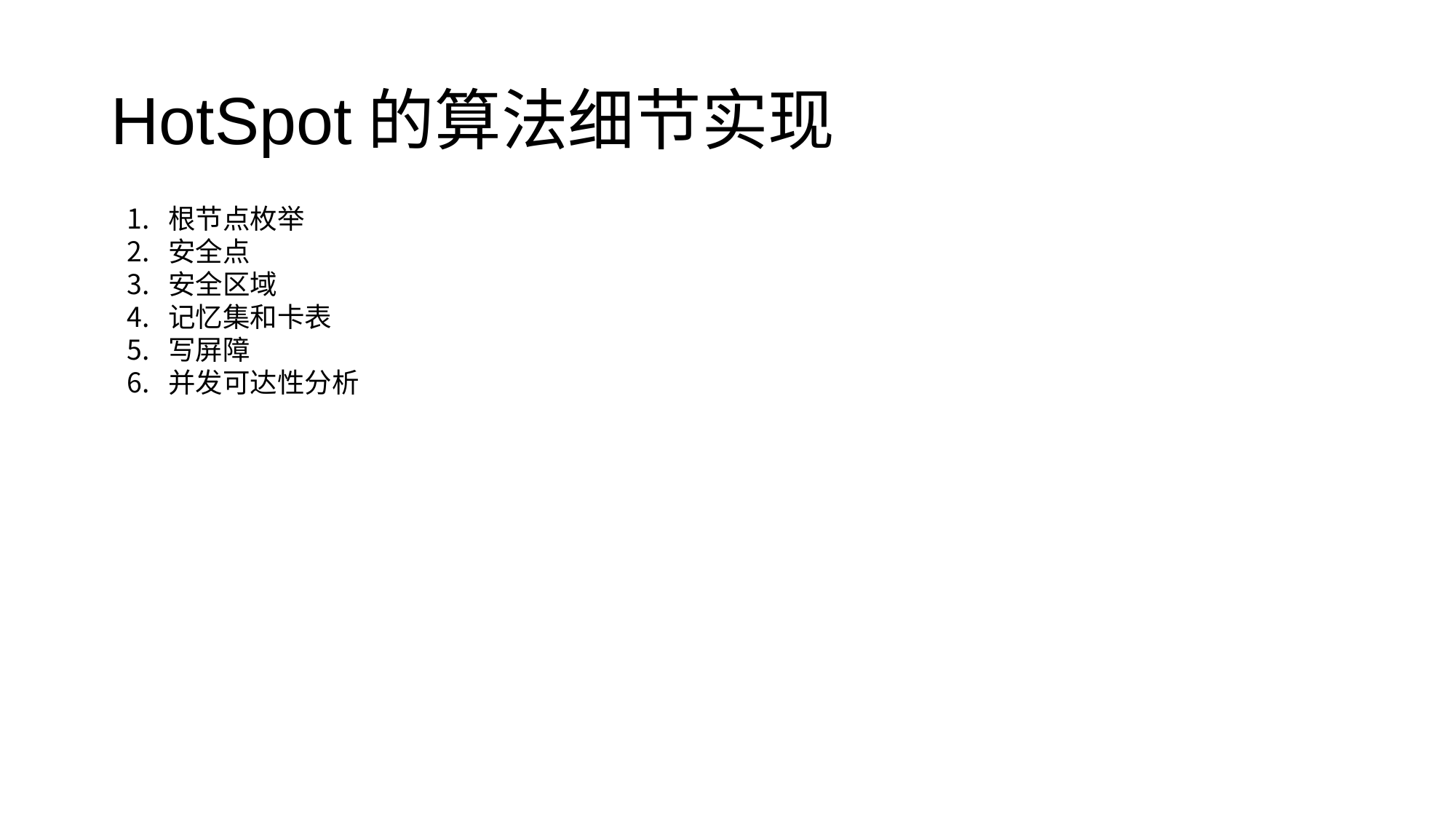

# HotSpot的算法细节实现
根节点枚举
安全点
安全区域
记忆集和卡表
写屏障
并发可达性分析